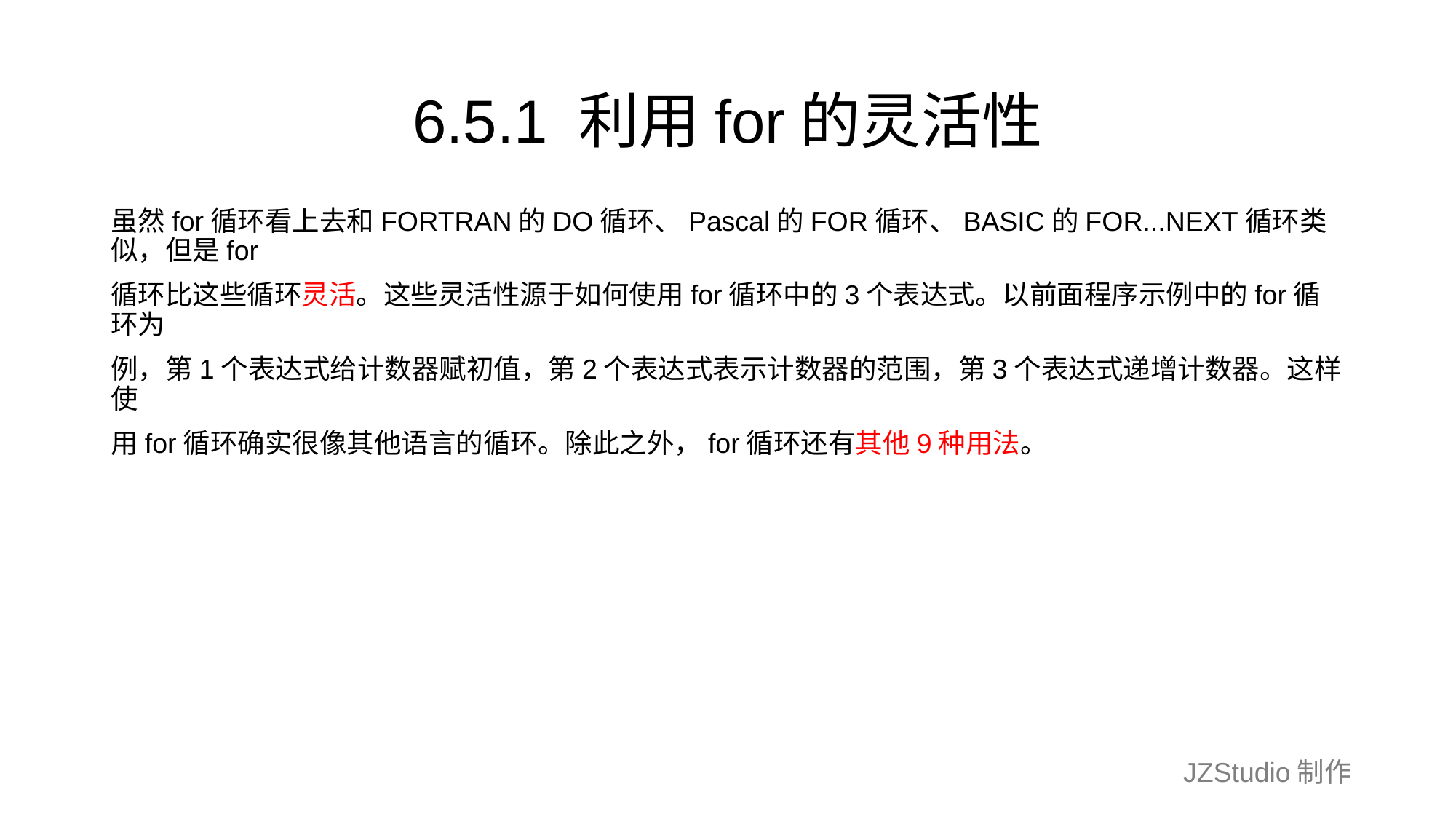

# 6.5.1 利用for的灵活性
虽然for循环看上去和FORTRAN的DO循环、Pascal的FOR循环、BASIC的FOR...NEXT循环类似，但是for
循环比这些循环灵活。这些灵活性源于如何使用for循环中的3个表达式。以前面程序示例中的for循环为
例，第1个表达式给计数器赋初值，第2个表达式表示计数器的范围，第3个表达式递增计数器。这样使
用for循环确实很像其他语言的循环。除此之外，for循环还有其他9种用法。